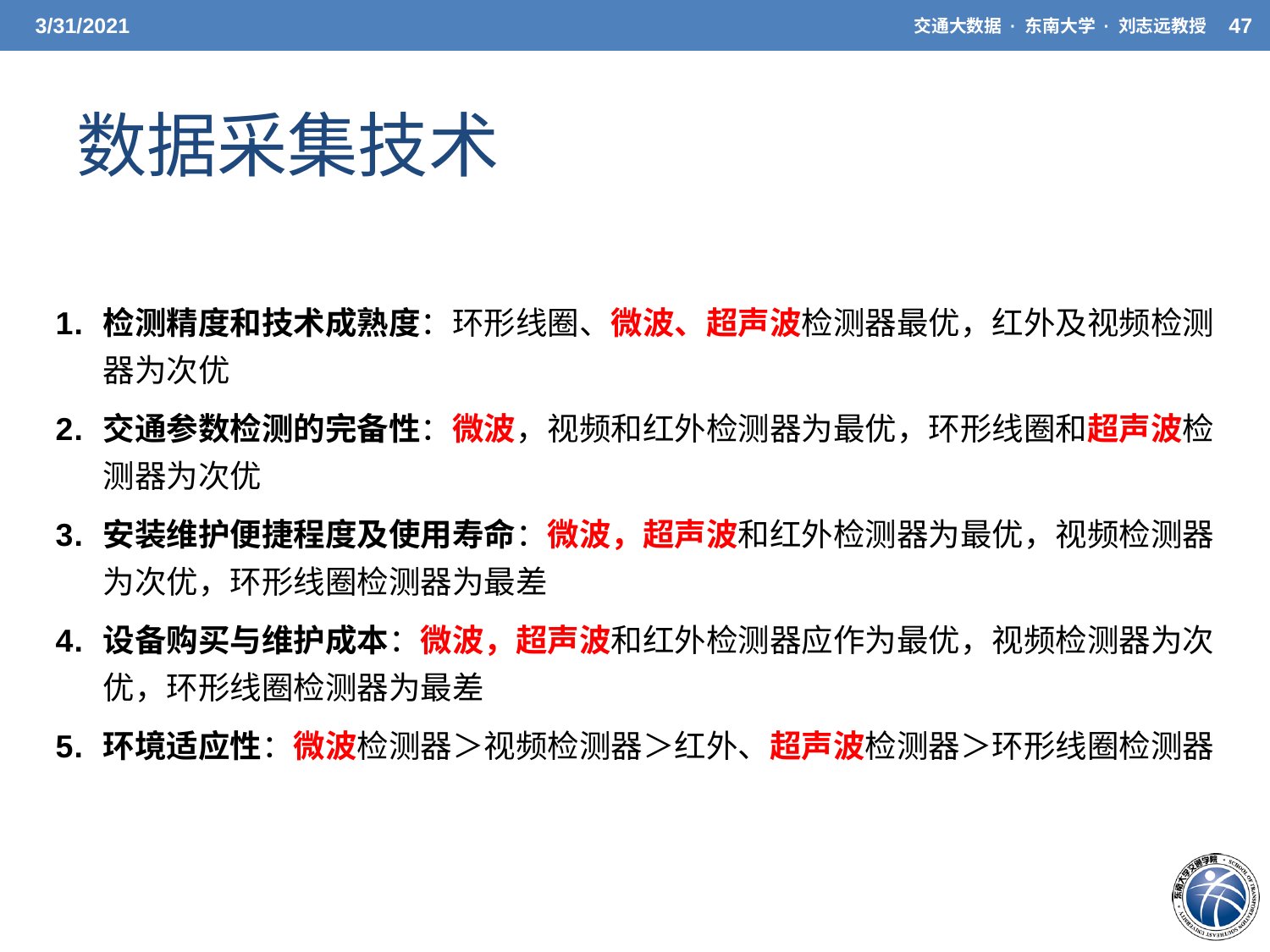

3/31/2021
交通大数据 · 东南大学 · 刘志远教授
47
# 数据采集技术

检测精度和技术成熟度：环形线圈、微波、超声波检测器最优，红外及视频检测器为次优
交通参数检测的完备性：微波，视频和红外检测器为最优，环形线圈和超声波检测器为次优
安装维护便捷程度及使用寿命：微波，超声波和红外检测器为最优，视频检测器为次优，环形线圈检测器为最差
设备购买与维护成本：微波，超声波和红外检测器应作为最优，视频检测器为次优，环形线圈检测器为最差
环境适应性：微波检测器＞视频检测器＞红外、超声波检测器＞环形线圈检测器